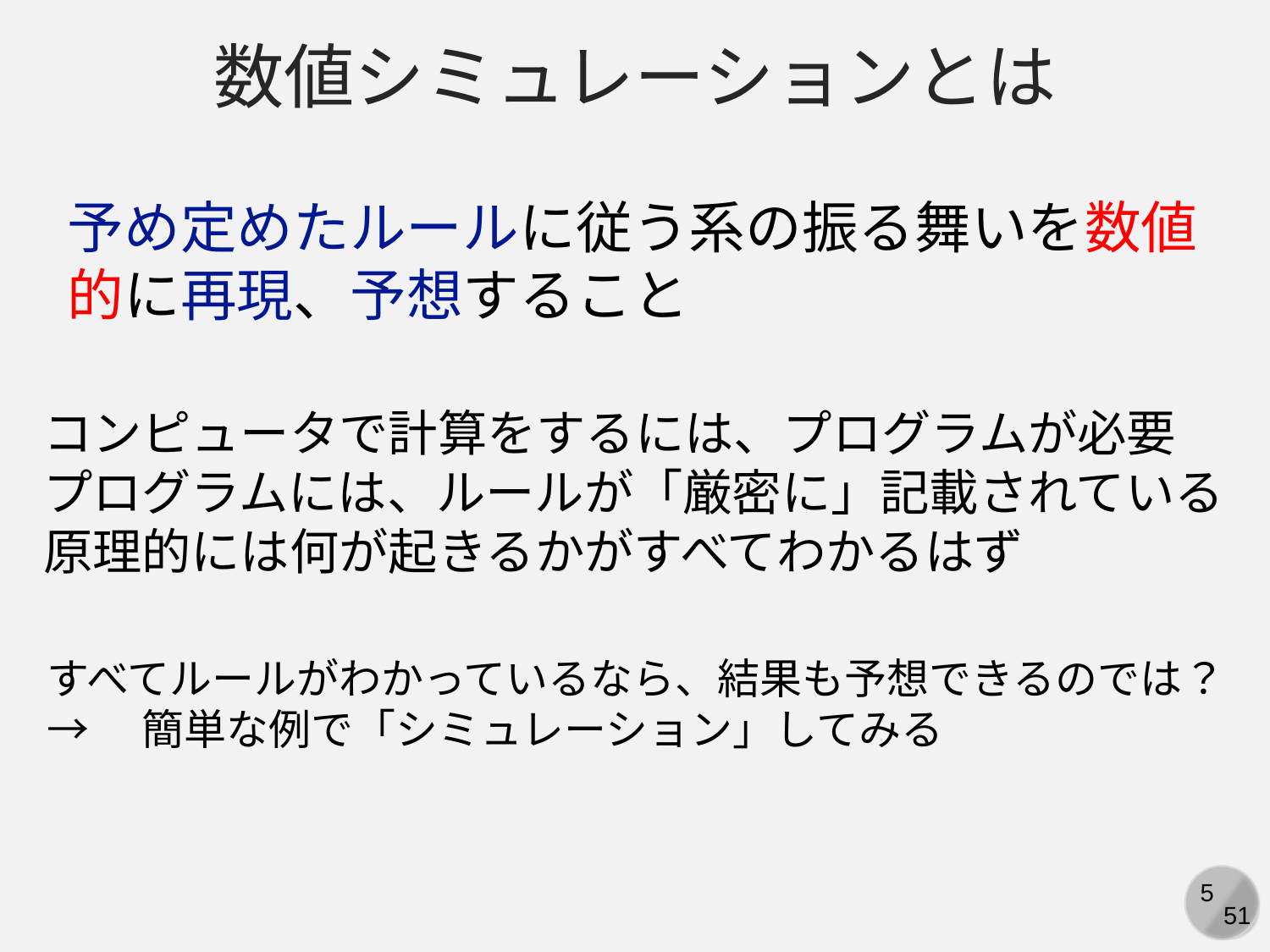

数値シミュレーションとは
予め定めたルールに従う系の振る舞いを数値的に再現、予想すること
コンピュータで計算をするには、プログラムが必要
プログラムには、ルールが「厳密に」記載されている
原理的には何が起きるかがすべてわかるはず
すべてルールがわかっているなら、結果も予想できるのでは？
→　簡単な例で「シミュレーション」してみる